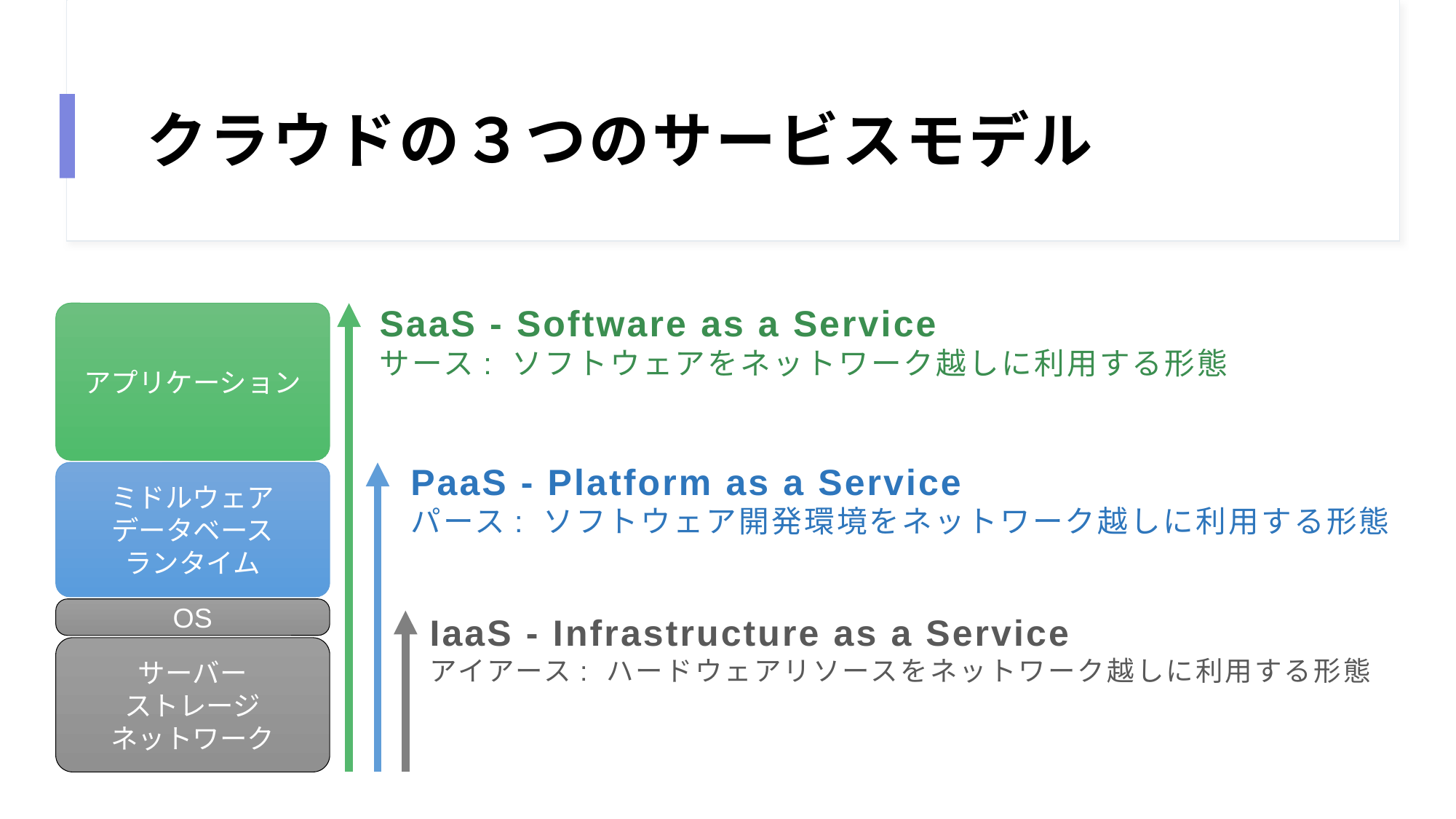

# クラウドの３つのサービスモデル
SaaS - Software as a Service
サース: ソフトウェアをネットワーク越しに利用する形態
アプリケーション
PaaS - Platform as a Service
パース: ソフトウェア開発環境をネットワーク越しに利用する形態
ミドルウェア
データベース
ランタイム
IaaS - Infrastructure as a Service
アイアース: ハードウェアリソースをネットワーク越しに利用する形態
OS
サーバー
ストレージ
ネットワーク